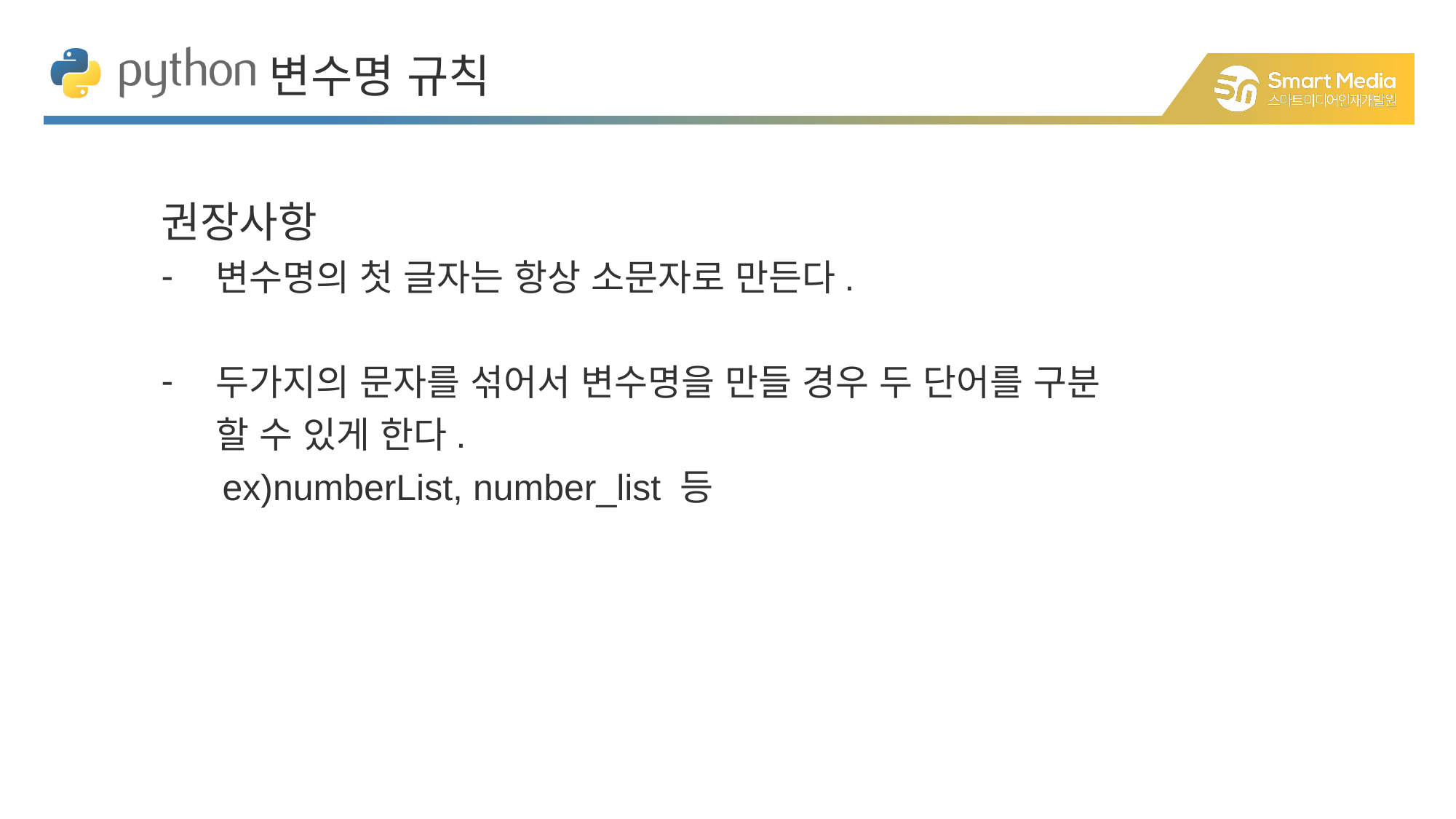

변수명 규칙
권장사항
변수명의 첫 글자는 항상 소문자로 만든다.

두가지의 문자를 섞어서 변수명을 만들 경우 두 단어를 구분 할 수 있게 한다.
      ex)numberList, number_list 등